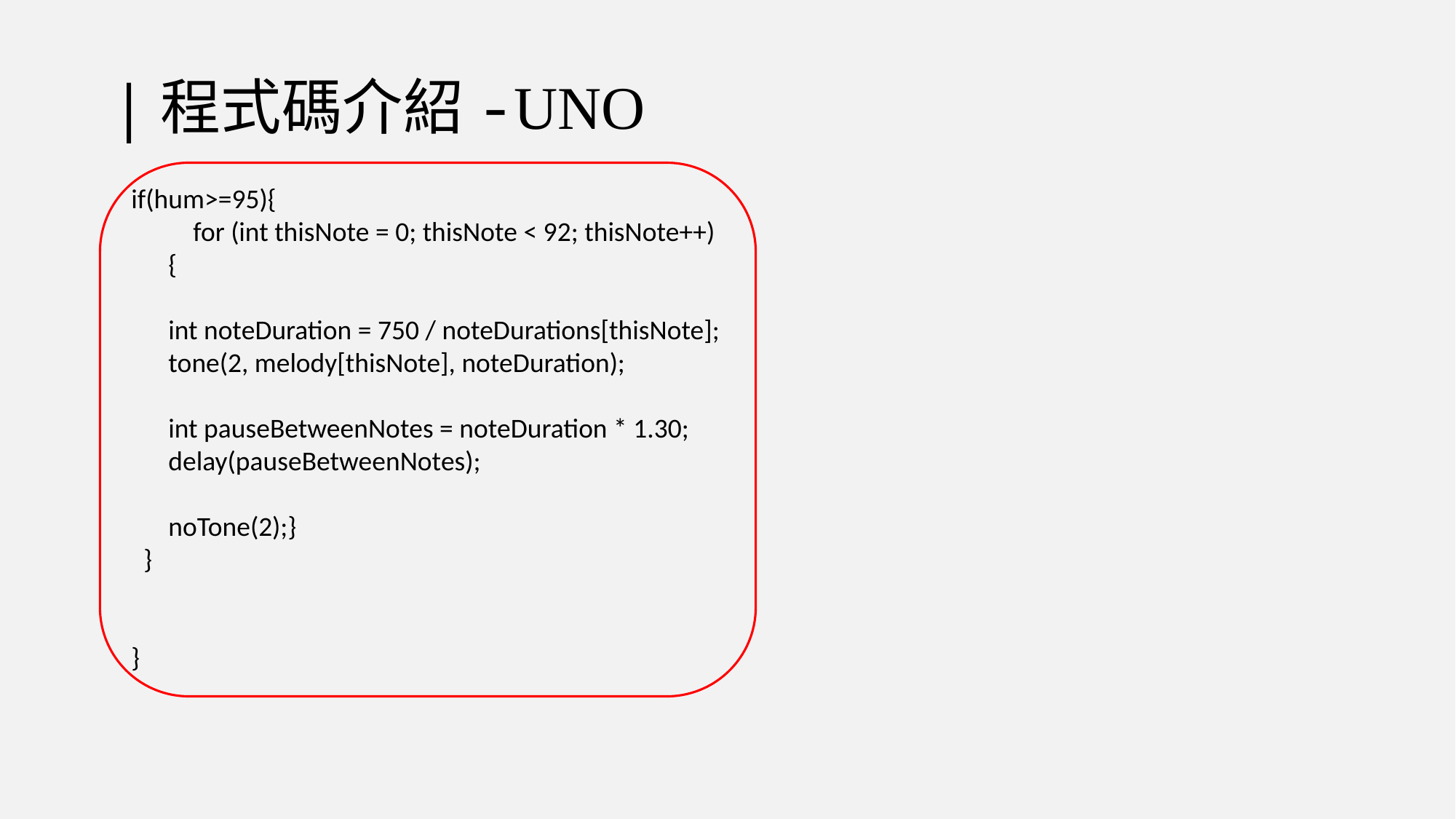

# |程式碼介紹-UNO

if(hum>=95){
          for (int thisNote = 0; thisNote < 92; thisNote++)
      {

      int noteDuration = 750 / noteDurations[thisNote];
      tone(2, melody[thisNote], noteDuration);

      int pauseBetweenNotes = noteDuration * 1.30;
      delay(pauseBetweenNotes);

      noTone(2);}
  }

}